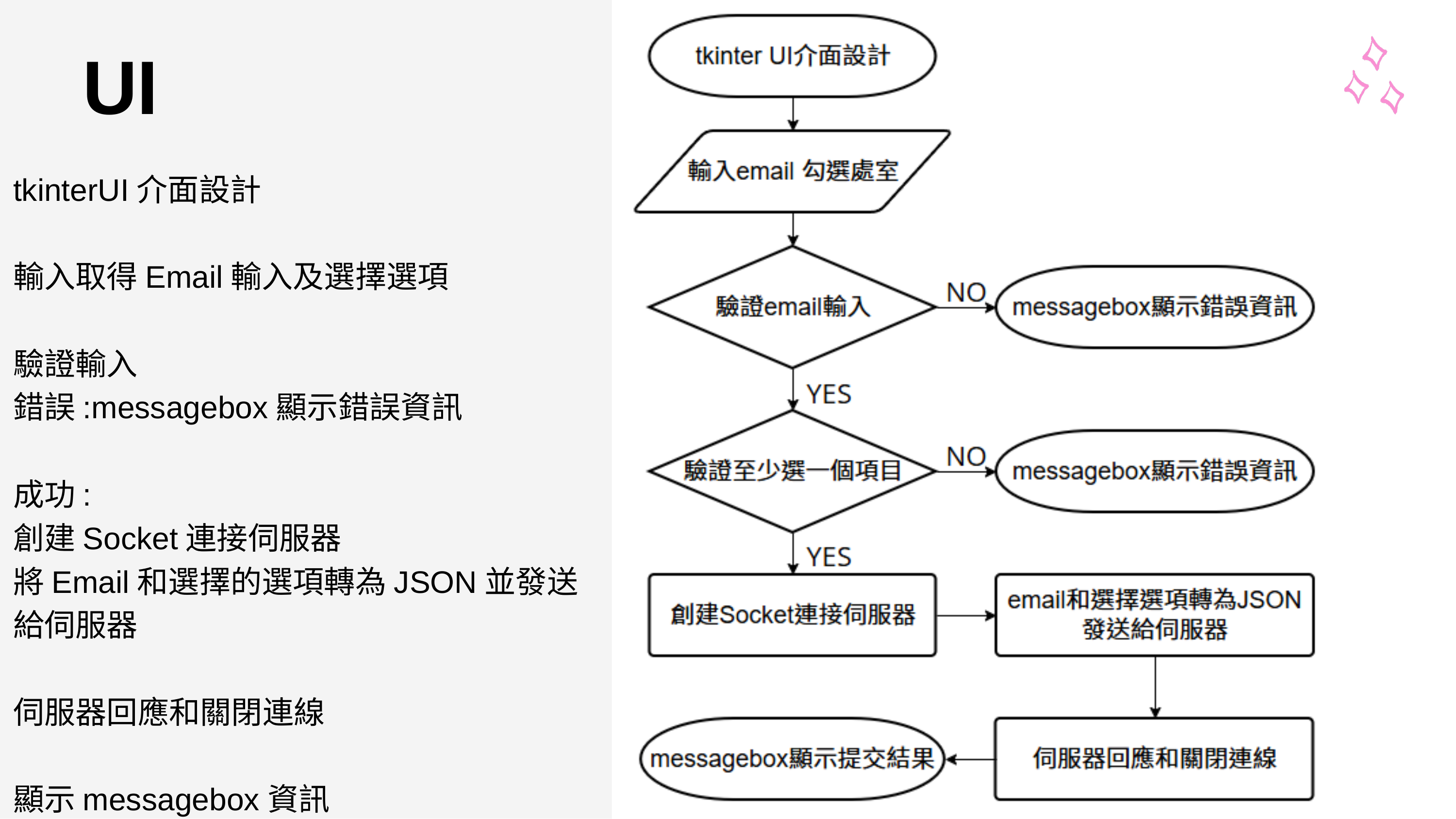

UI

tkinterUI介面設計

輸入取得Email輸入及選擇選項

驗證輸入
錯誤:messagebox顯示錯誤資訊

成功:
創建Socket連接伺服器
將Email和選擇的選項轉為JSON並發送給伺服器

伺服器回應和關閉連線

顯示messagebox資訊